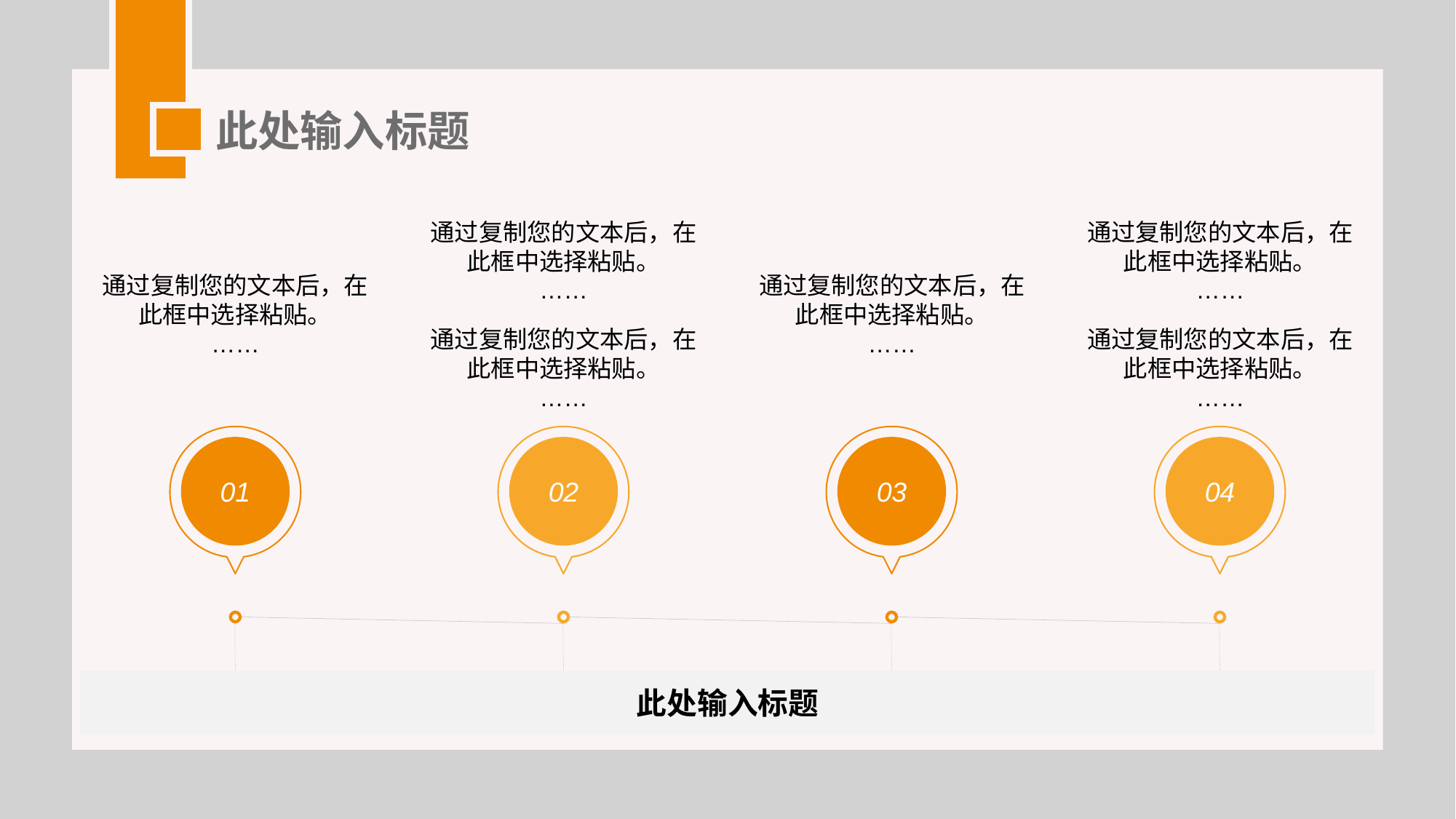

此处输入标题
通过复制您的文本后，在此框中选择粘贴。
……
通过复制您的文本后，在此框中选择粘贴。
……
通过复制您的文本后，在此框中选择粘贴。
……
通过复制您的文本后，在此框中选择粘贴。
……
通过复制您的文本后，在此框中选择粘贴。
……
通过复制您的文本后，在此框中选择粘贴。
……

01

02

03

04

此处输入标题